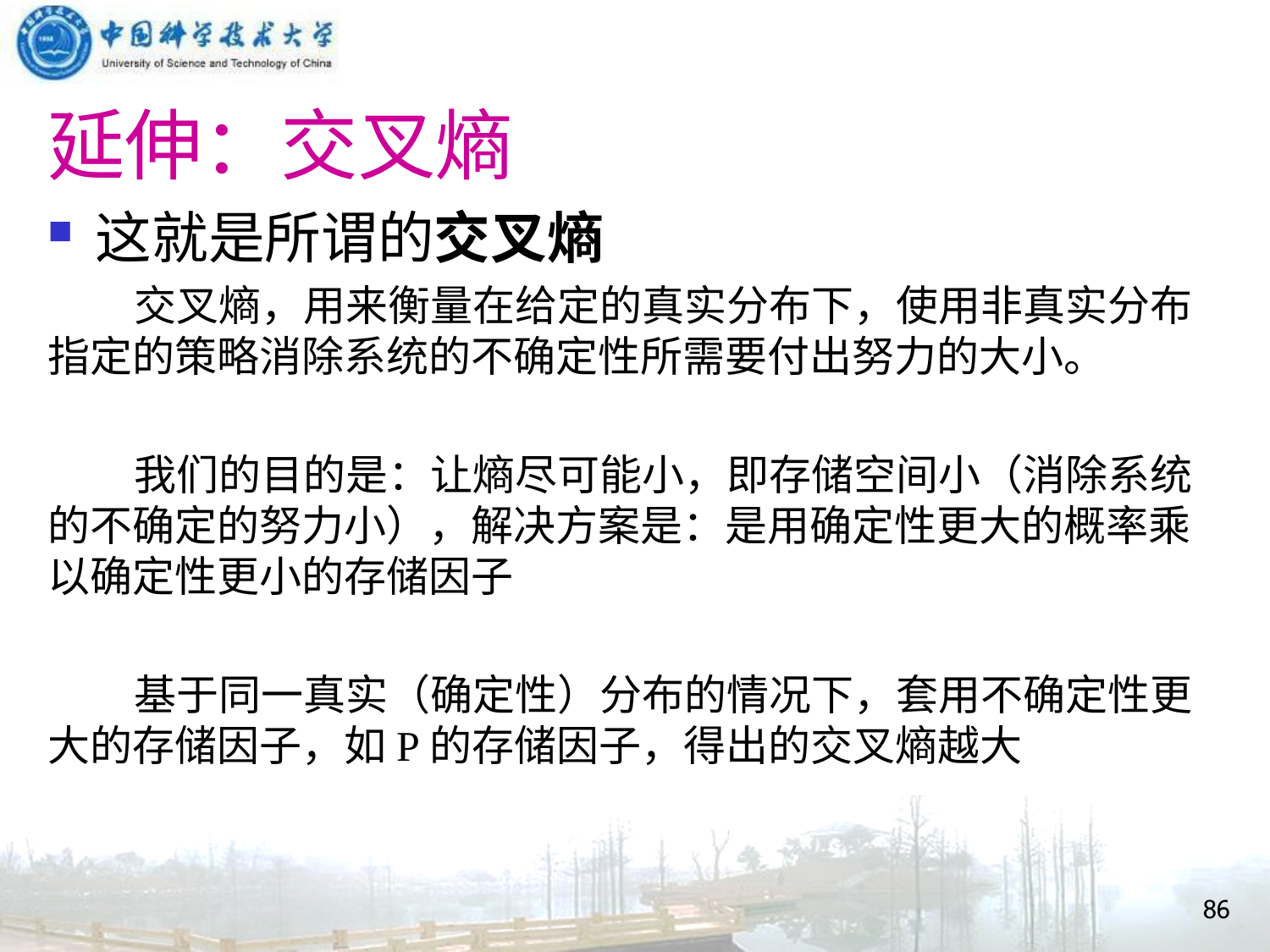

# 延伸：交叉熵
这就是所谓的交叉熵
        交叉熵，用来衡量在给定的真实分布下，使用非真实分布指定的策略消除系统的不确定性所需要付出努力的大小。

        我们的目的是：让熵尽可能小，即存储空间小（消除系统的不确定的努力小），解决方案是：是用确定性更大的概率乘以确定性更小的存储因子

        基于同一真实（确定性）分布的情况下，套用不确定性更大的存储因子，如P的存储因子，得出的交叉熵越大
86